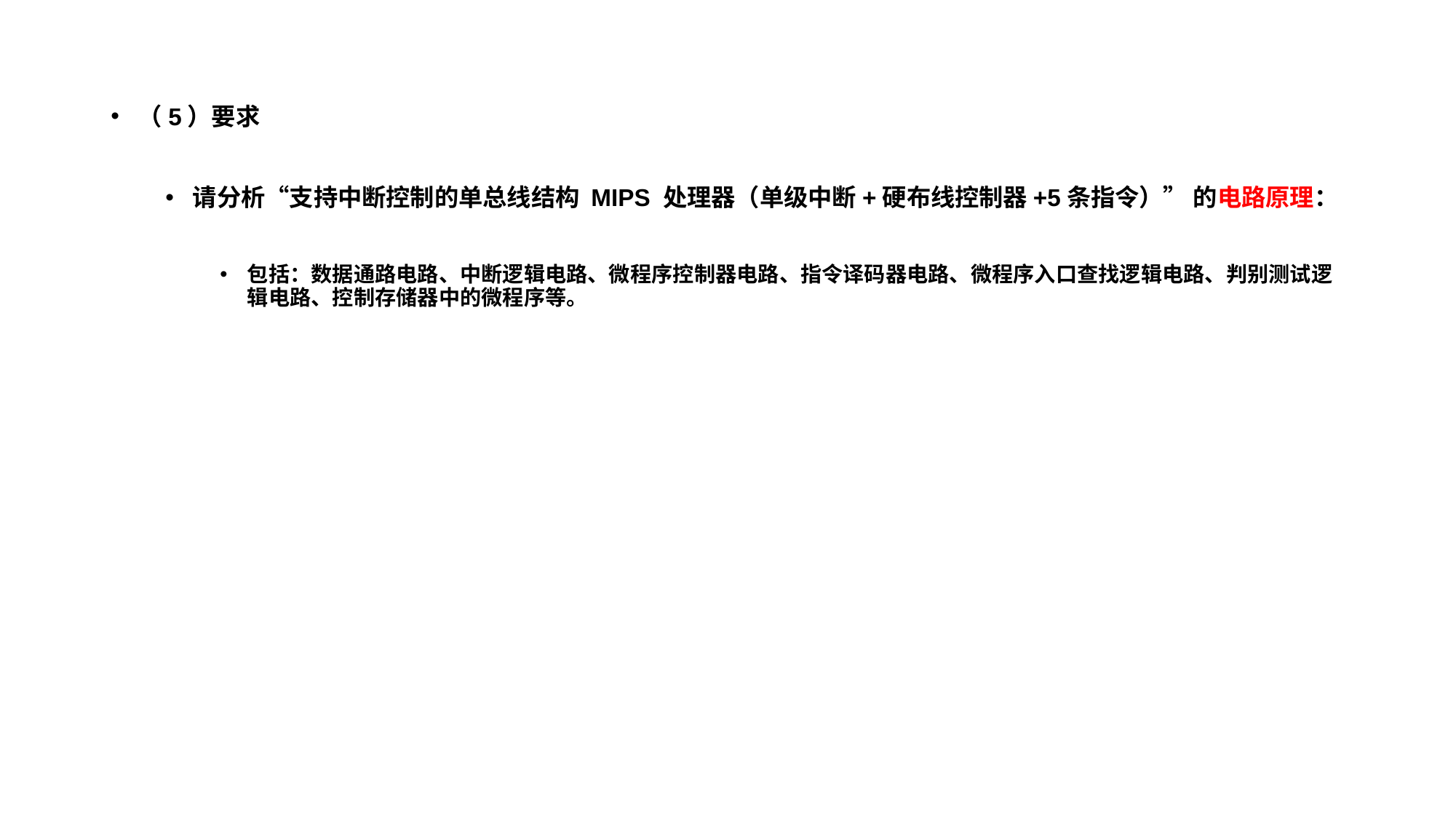

（5）要求

请分析“支持中断控制的单总线结构 MIPS 处理器（单级中断+硬布线控制器+5条指令）” 的电路原理：

包括：数据通路电路、中断逻辑电路、微程序控制器电路、指令译码器电路、微程序入口查找逻辑电路、判别测试逻辑电路、控制存储器中的微程序等。